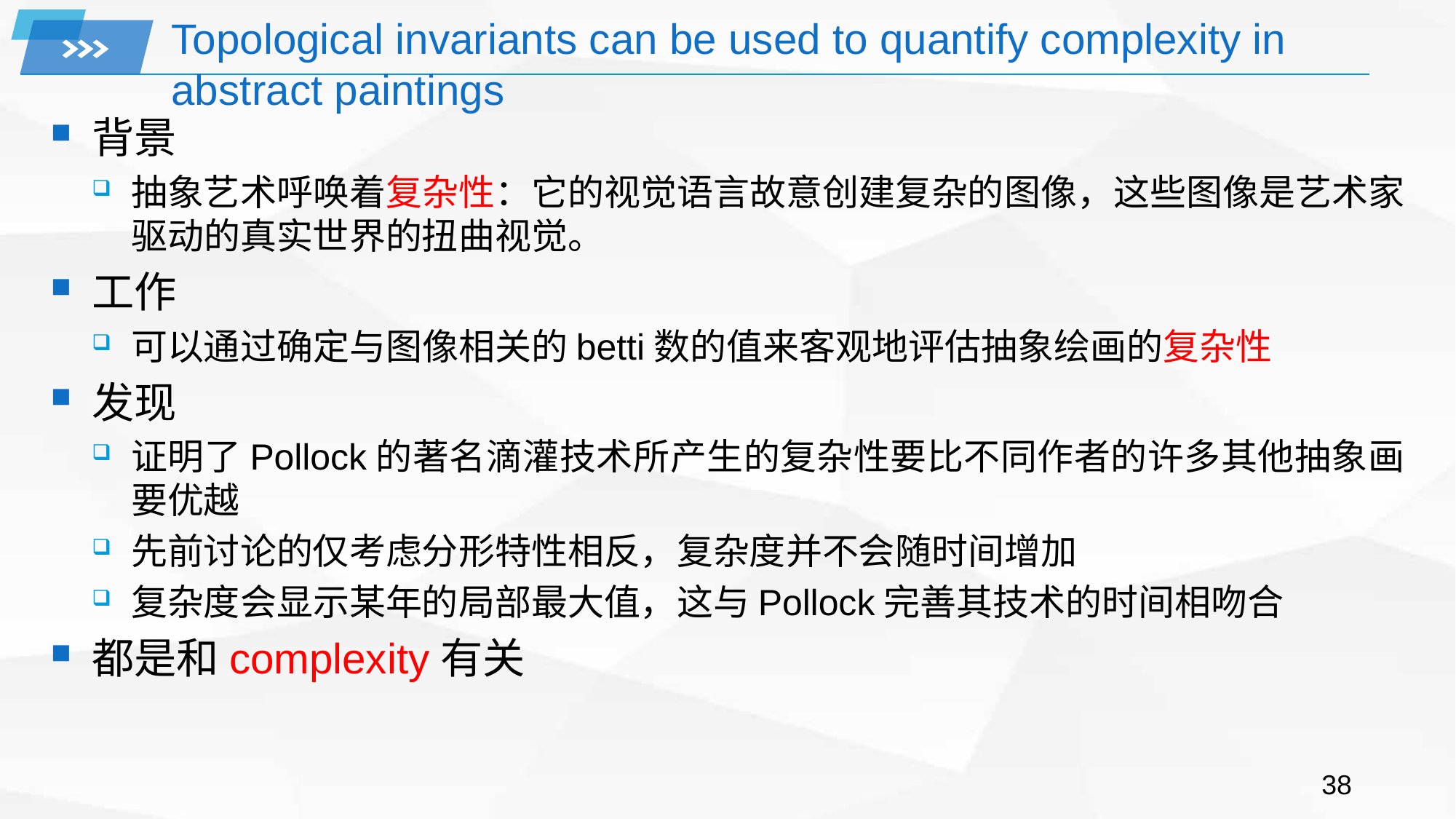

# Topological invariants can be used to quantify complexity in abstract paintings
背景
抽象艺术呼唤着复杂性：它的视觉语言故意创建复杂的图像，这些图像是艺术家驱动的真实世界的扭曲视觉。
工作
可以通过确定与图像相关的betti数的值来客观地评估抽象绘画的复杂性
发现
证明了Pollock的著名滴灌技术所产生的复杂性要比不同作者的许多其他抽象画要优越
先前讨论的仅考虑分形特性相反，复杂度并不会随时间增加
复杂度会显示某年的局部最大值，这与Pollock完善其技术的时间相吻合
都是和complexity有关